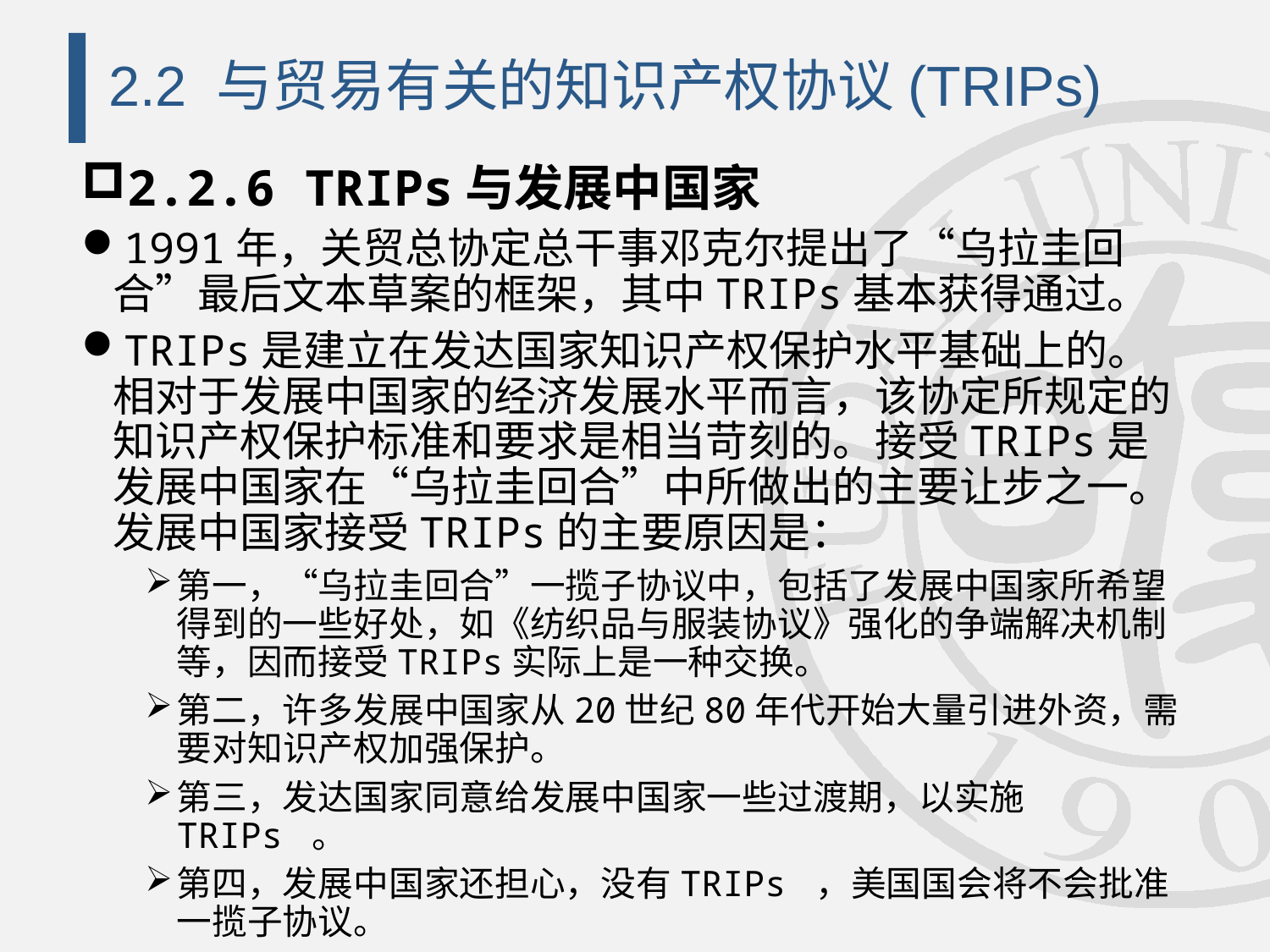

# 2.2 与贸易有关的知识产权协议(TRIPs)
2.2.6 TRIPs与发展中国家
1991年，关贸总协定总干事邓克尔提出了“乌拉圭回合”最后文本草案的框架，其中TRIPs基本获得通过。
TRIPs是建立在发达国家知识产权保护水平基础上的。相对于发展中国家的经济发展水平而言，该协定所规定的知识产权保护标准和要求是相当苛刻的。接受TRIPs是发展中国家在“乌拉圭回合”中所做出的主要让步之一。发展中国家接受TRIPs的主要原因是：
第一，“乌拉圭回合”一揽子协议中，包括了发展中国家所希望得到的一些好处，如《纺织品与服装协议》强化的争端解决机制等，因而接受TRIPs实际上是一种交换。
第二，许多发展中国家从20世纪80年代开始大量引进外资，需要对知识产权加强保护。
第三，发达国家同意给发展中国家一些过渡期，以实施 TRIPs 。
第四，发展中国家还担心，没有TRIPs ，美国国会将不会批准一揽子协议。